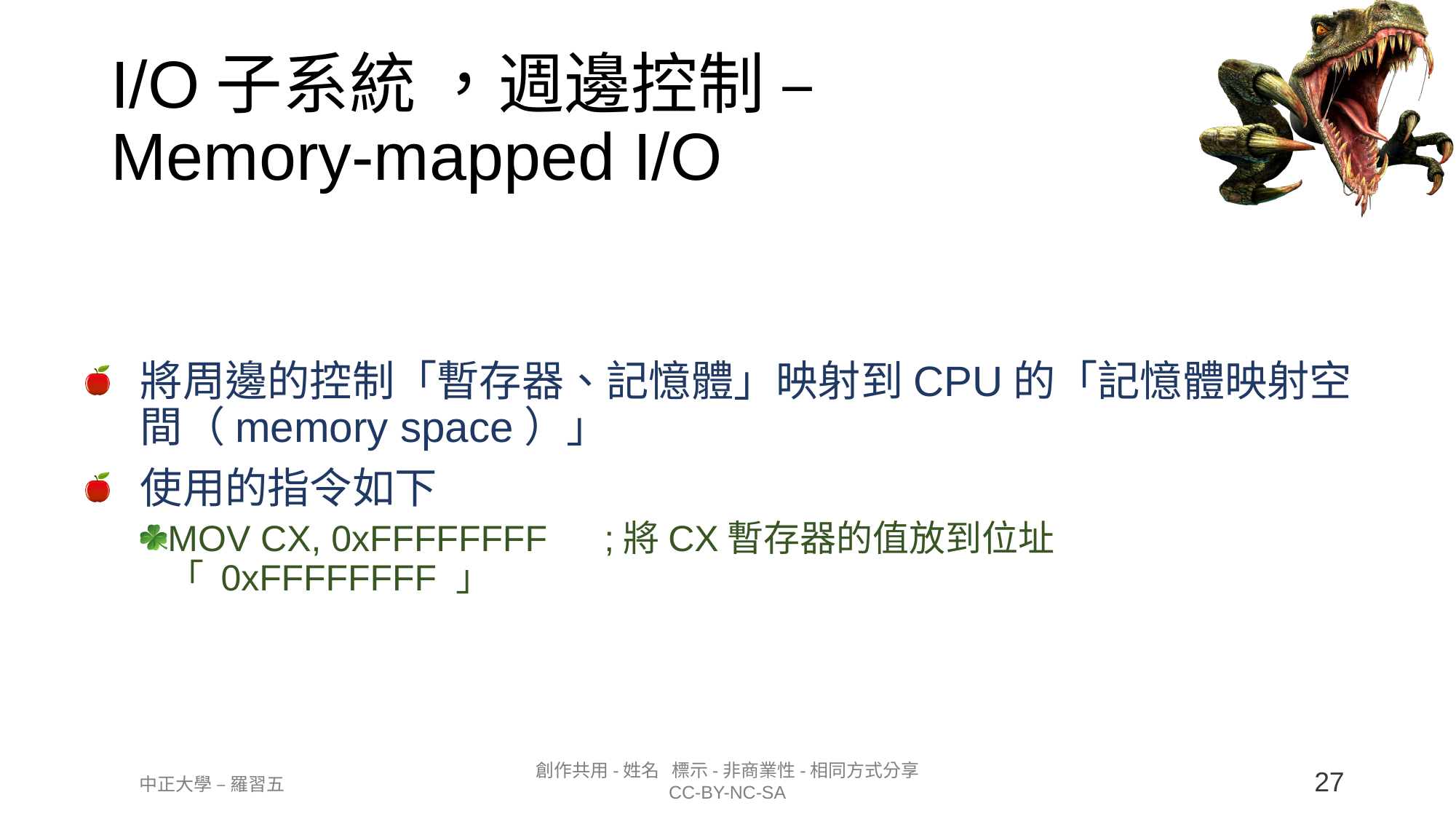

# I/O子系統 ，週邊控制 – Memory-mapped I/O
將周邊的控制「暫存器、記憶體」映射到CPU的「記憶體映射空間（memory space）」
使用的指令如下
MOV CX, 0xFFFFFFFF	;將CX暫存器的值放到位址「 0xFFFFFFFF 」